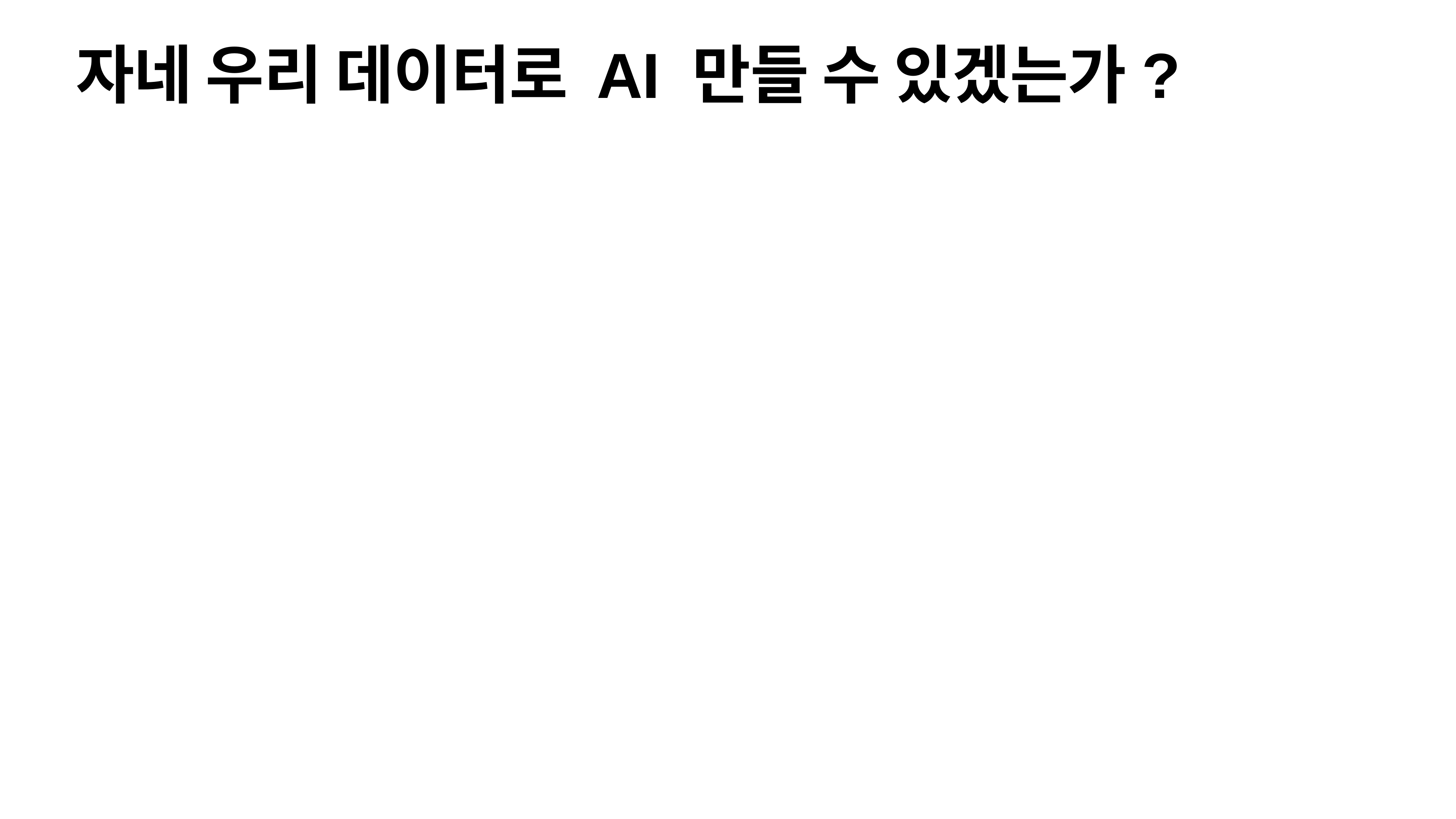

# 자네 우리 데이터로 AI 만들 수 있겠는가?